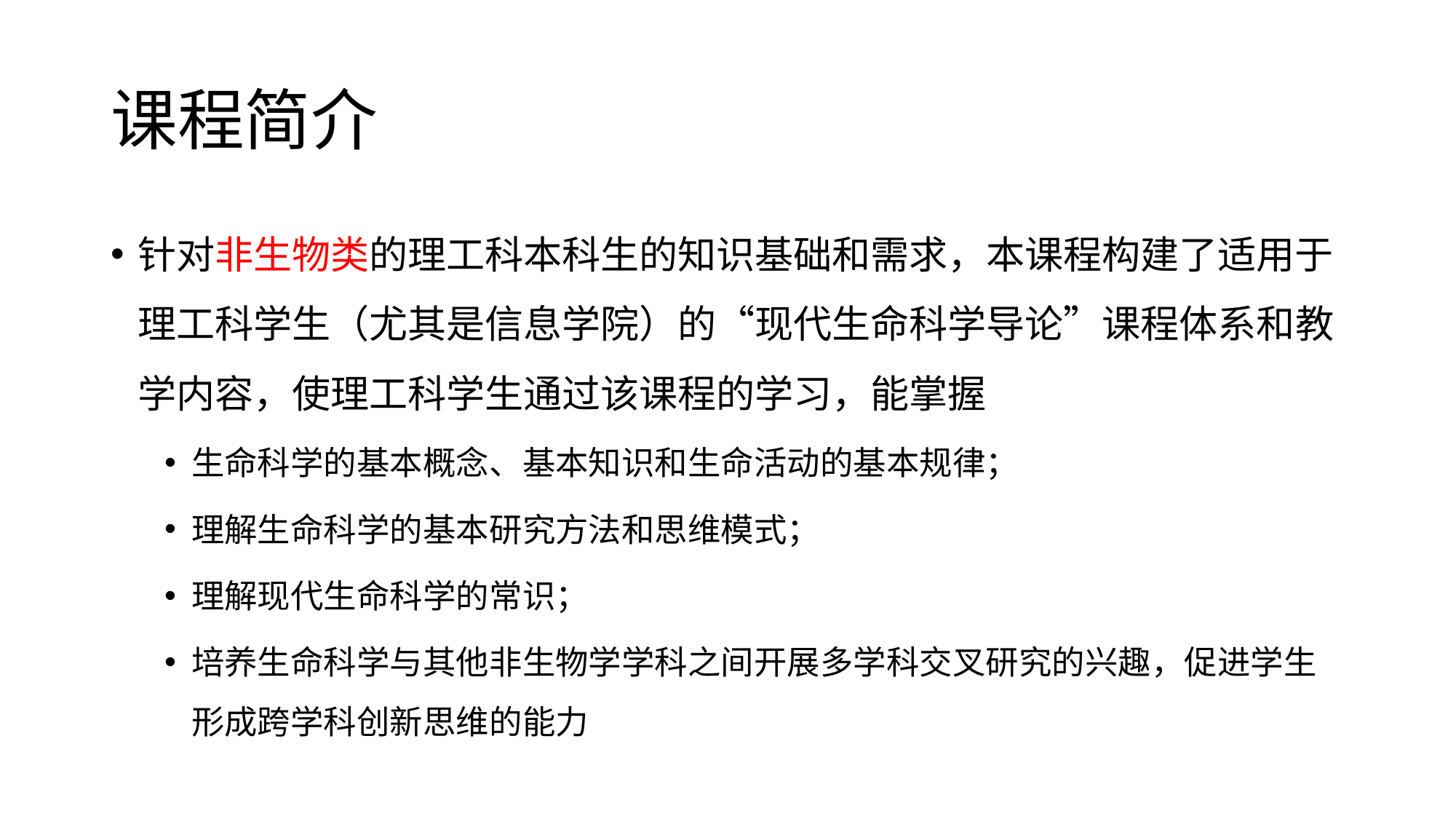

# 课程简介
针对非生物类的理工科本科生的知识基础和需求，本课程构建了适用于理工科学生（尤其是信息学院）的“现代生命科学导论”课程体系和教学内容，使理工科学生通过该课程的学习，能掌握
生命科学的基本概念、基本知识和生命活动的基本规律；
理解生命科学的基本研究方法和思维模式；
理解现代生命科学的常识；
培养生命科学与其他非生物学学科之间开展多学科交叉研究的兴趣，促进学生形成跨学科创新思维的能力